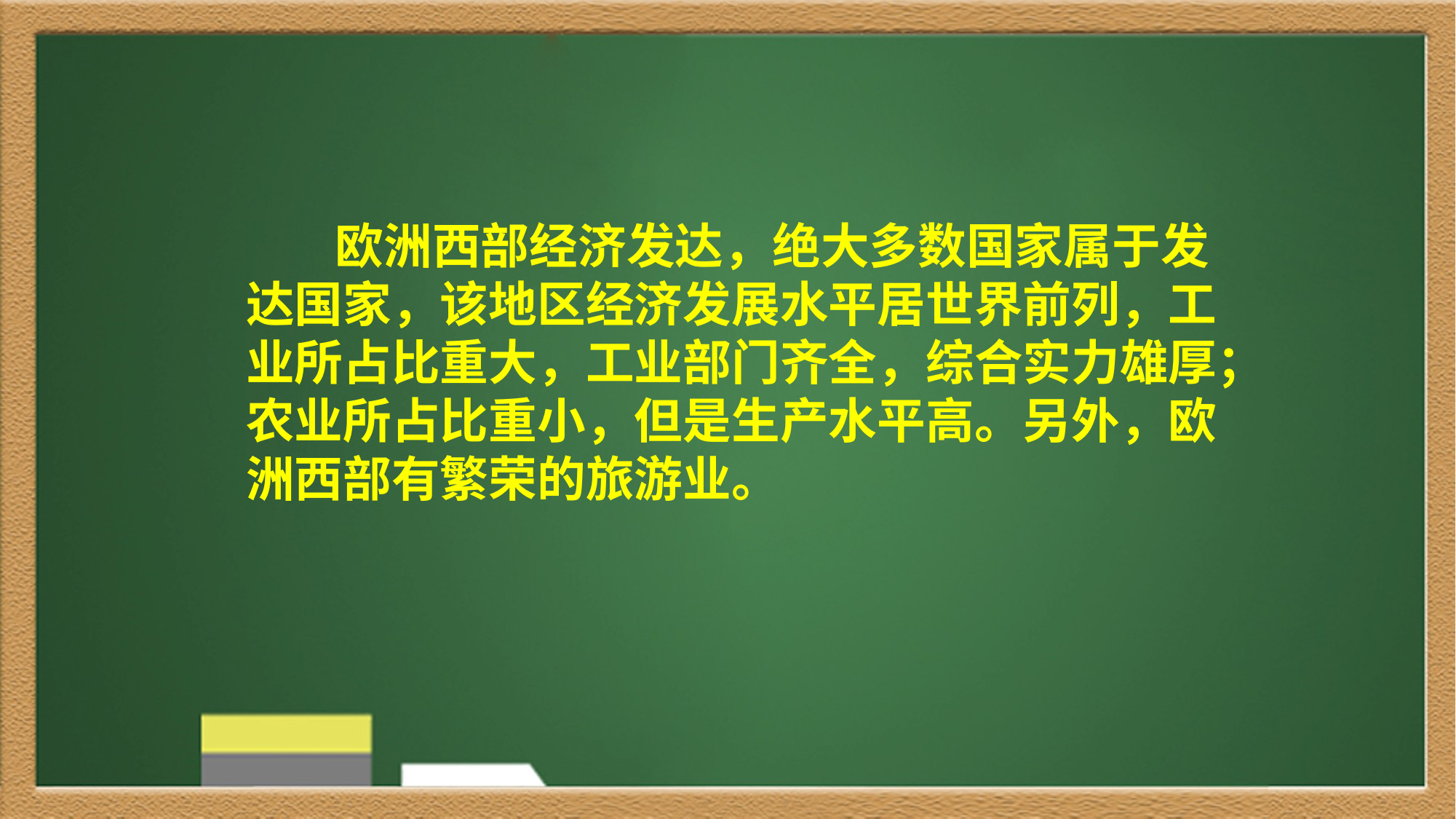

欧洲西部经济发达，绝大多数国家属于发达国家，该地区经济发展水平居世界前列，工业所占比重大，工业部门齐全，综合实力雄厚；农业所占比重小，但是生产水平高。另外，欧洲西部有繁荣的旅游业。